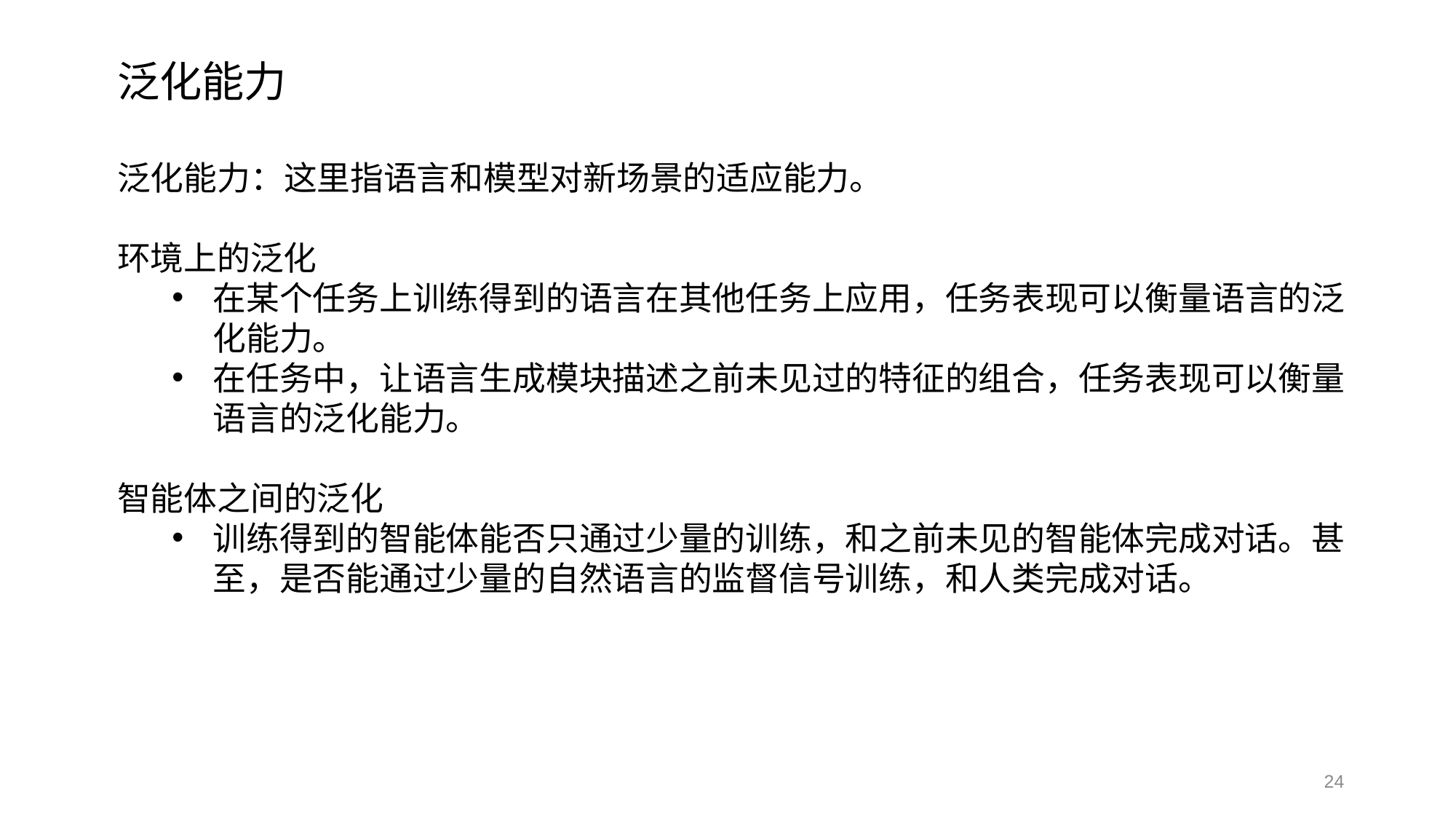

泛化能力

泛化能力：这里指语言和模型对新场景的适应能力。

环境上的泛化
在某个任务上训练得到的语言在其他任务上应用，任务表现可以衡量语言的泛化能力。
在任务中，让语言生成模块描述之前未见过的特征的组合，任务表现可以衡量语言的泛化能力。

智能体之间的泛化
训练得到的智能体能否只通过少量的训练，和之前未见的智能体完成对话。甚至，是否能通过少量的自然语言的监督信号训练，和人类完成对话。
24